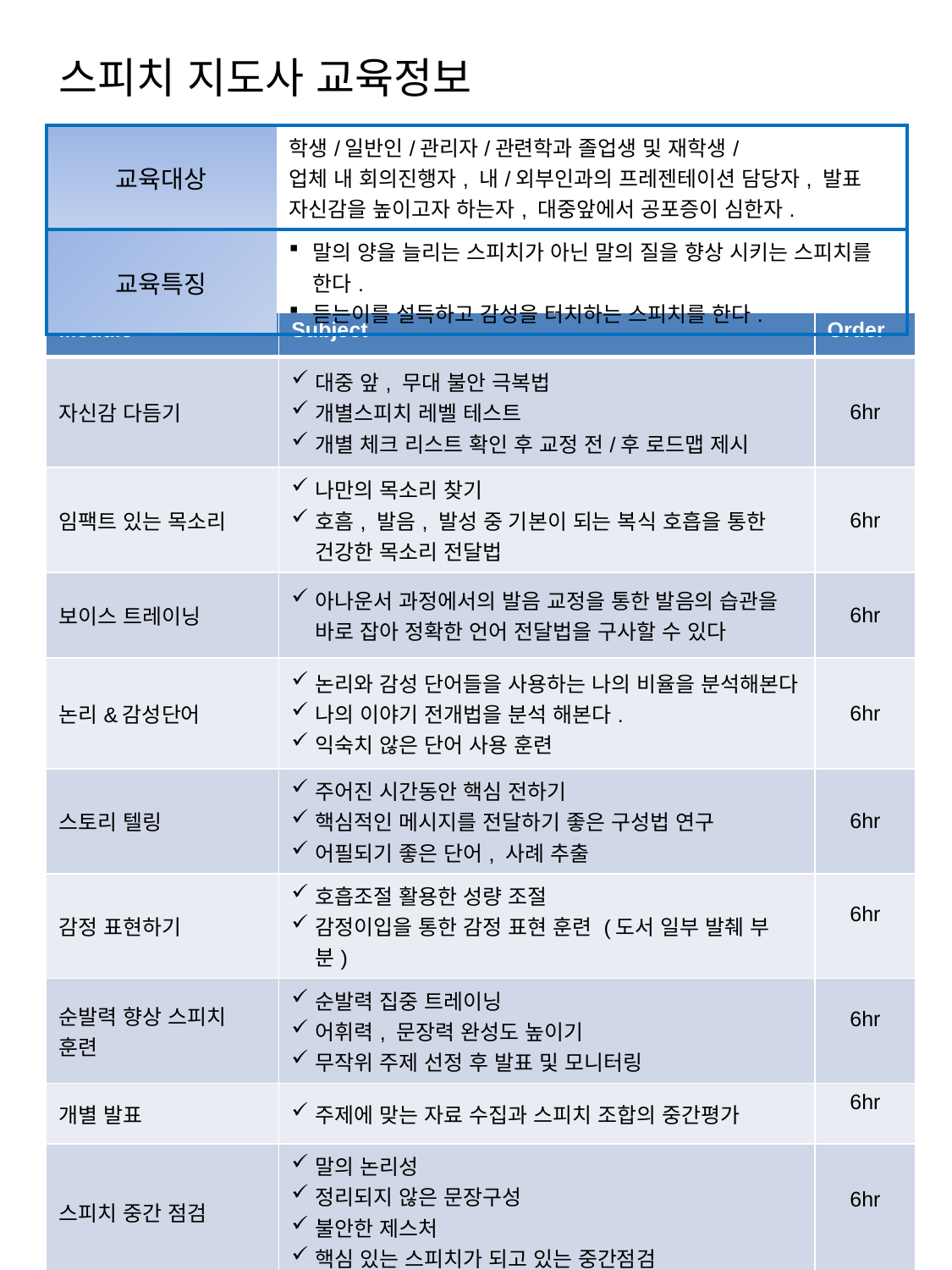

스피치 지도사 교육정보
| 교육대상 | 학생/일반인/관리자/관련학과 졸업생 및 재학생/ 업체 내 회의진행자, 내/외부인과의 프레젠테이션 담당자, 발표 자신감을 높이고자 하는자, 대중앞에서 공포증이 심한자. |
| --- | --- |
| 교육특징 | 말의 양을 늘리는 스피치가 아닌 말의 질을 향상 시키는 스피치를 한다. 듣는이를 설득하고 감성을 터치하는 스피치를 한다. |
| Module | Subject | Order |
| --- | --- | --- |
| 자신감 다듬기 | 대중 앞, 무대 불안 극복법 개별스피치 레벨 테스트 개별 체크 리스트 확인 후 교정 전/후 로드맵 제시 | 6hr |
| 임팩트 있는 목소리 | 나만의 목소리 찾기 호흠, 발음, 발성 중 기본이 되는 복식 호흡을 통한 건강한 목소리 전달법 | 6hr |
| 보이스 트레이닝 | 아나운서 과정에서의 발음 교정을 통한 발음의 습관을 바로 잡아 정확한 언어 전달법을 구사할 수 있다 | 6hr |
| 논리&감성단어 | 논리와 감성 단어들을 사용하는 나의 비율을 분석해본다 나의 이야기 전개법을 분석 해본다. 익숙치 않은 단어 사용 훈련 | 6hr |
| 스토리 텔링 | 주어진 시간동안 핵심 전하기 핵심적인 메시지를 전달하기 좋은 구성법 연구 어필되기 좋은 단어, 사례 추출 | 6hr |
| 감정 표현하기 | 호흡조절 활용한 성량 조절 감정이입을 통한 감정 표현 훈련 (도서 일부 발췌 부분) | 6hr |
| 순발력 향상 스피치 훈련 | 순발력 집중 트레이닝 어휘력, 문장력 완성도 높이기 무작위 주제 선정 후 발표 및 모니터링 | 6hr |
| 개별 발표 | 주제에 맞는 자료 수집과 스피치 조합의 중간평가 | 6hr |
| 스피치 중간 점검 | 말의 논리성 정리되지 않은 문장구성 불안한 제스처 핵심 있는 스피치가 되고 있는 중간점검 | 6hr |
| 자울 주제 선정 | 청중에게 강의 (영상초라영) 강의구성, 스피치 등을 촬영 후 개별 피드백 | 6hr |